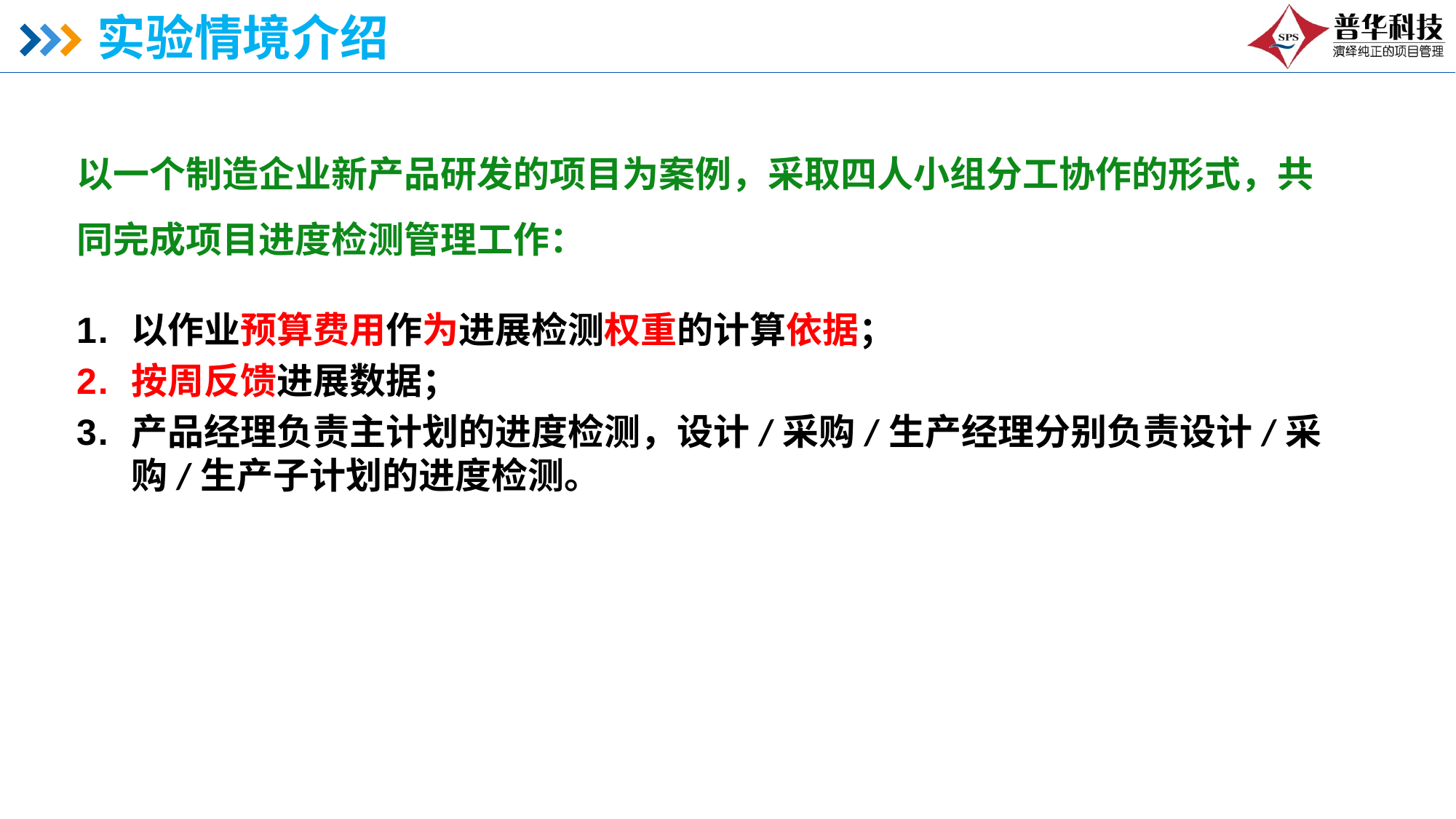

# 实验情境介绍
以一个制造企业新产品研发的项目为案例，采取四人小组分工协作的形式，共同完成项目进度检测管理工作：

以作业预算费用作为进展检测权重的计算依据；
按周反馈进展数据；
产品经理负责主计划的进度检测，设计/采购/生产经理分别负责设计/采购/生产子计划的进度检测。